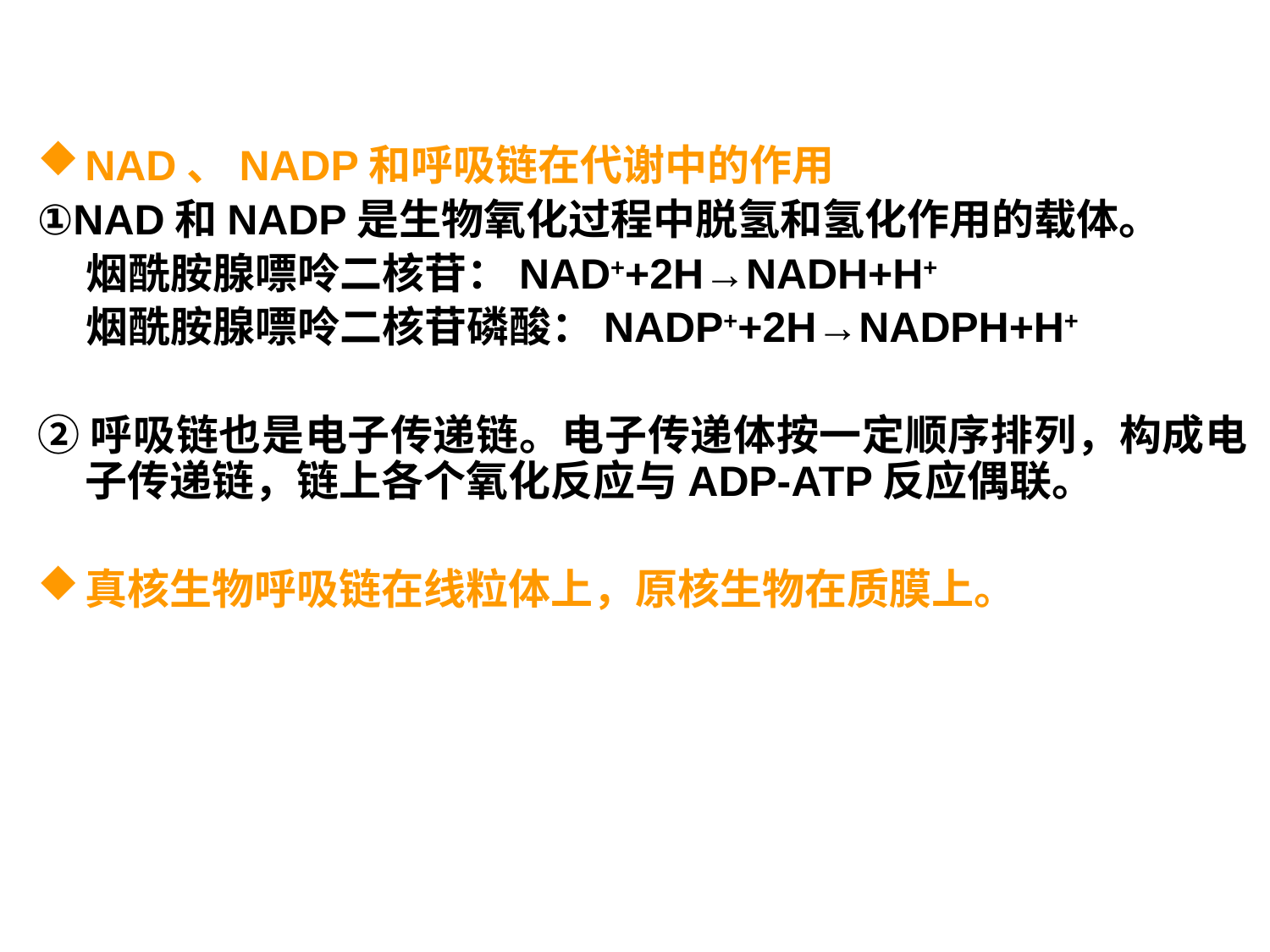

NAD、NADP和呼吸链在代谢中的作用
①NAD和NADP是生物氧化过程中脱氢和氢化作用的载体。
    烟酰胺腺嘌呤二核苷：NAD++2H→NADH+H+
    烟酰胺腺嘌呤二核苷磷酸：NADP++2H→NADPH+H+

②呼吸链也是电子传递链。电子传递体按一定顺序排列，构成电子传递链，链上各个氧化反应与ADP-ATP反应偶联。

真核生物呼吸链在线粒体上，原核生物在质膜上。